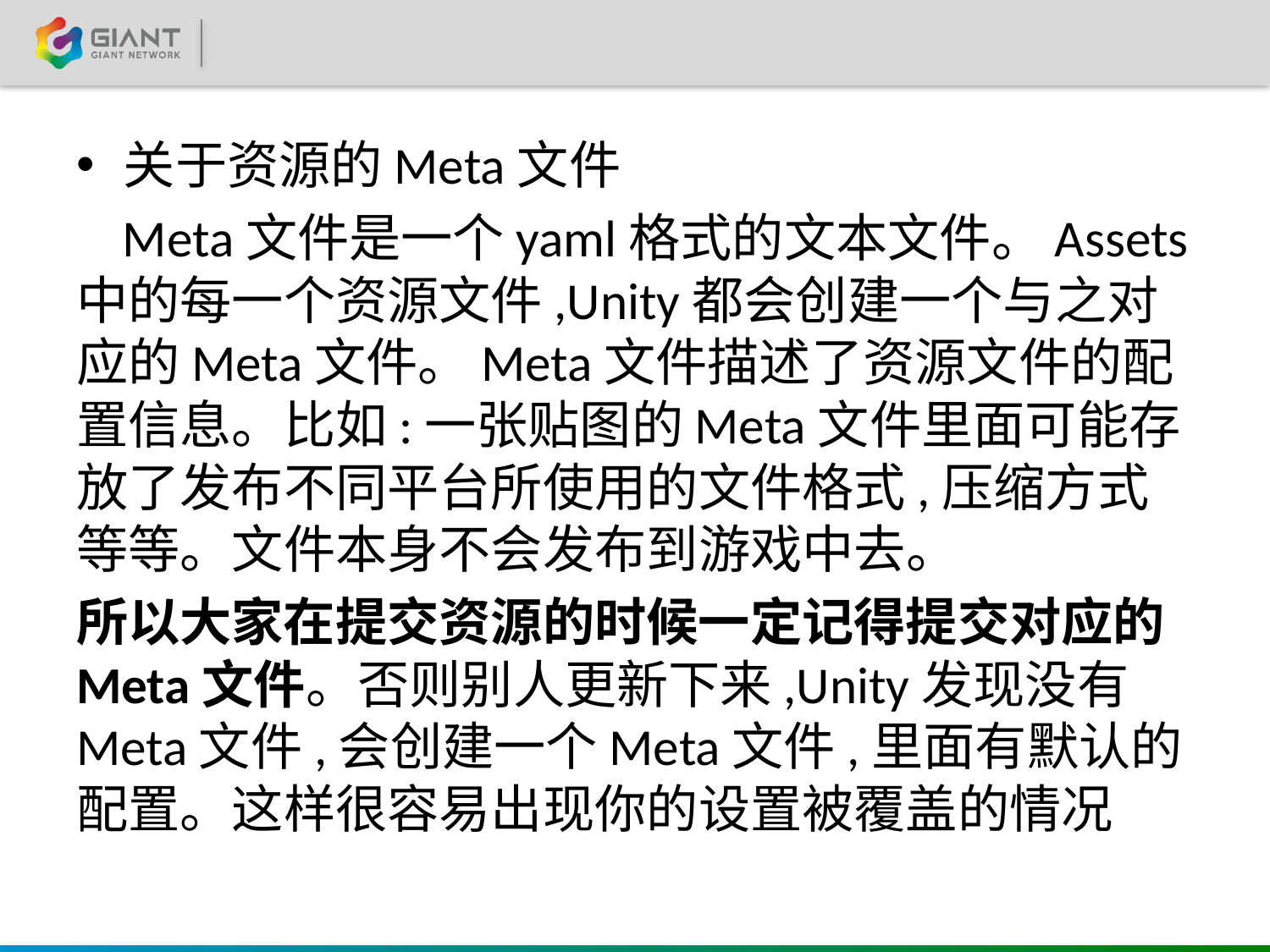

#
关于资源的Meta文件
    Meta文件是一个yaml格式的文本文件。Assets中的每一个资源文件,Unity都会创建一个与之对应的Meta文件。Meta文件描述了资源文件的配置信息。比如:一张贴图的Meta文件里面可能存放了发布不同平台所使用的文件格式,压缩方式等等。文件本身不会发布到游戏中去。
所以大家在提交资源的时候一定记得提交对应的Meta文件。否则别人更新下来,Unity发现没有Meta文件,会创建一个Meta文件,里面有默认的配置。这样很容易出现你的设置被覆盖的情况